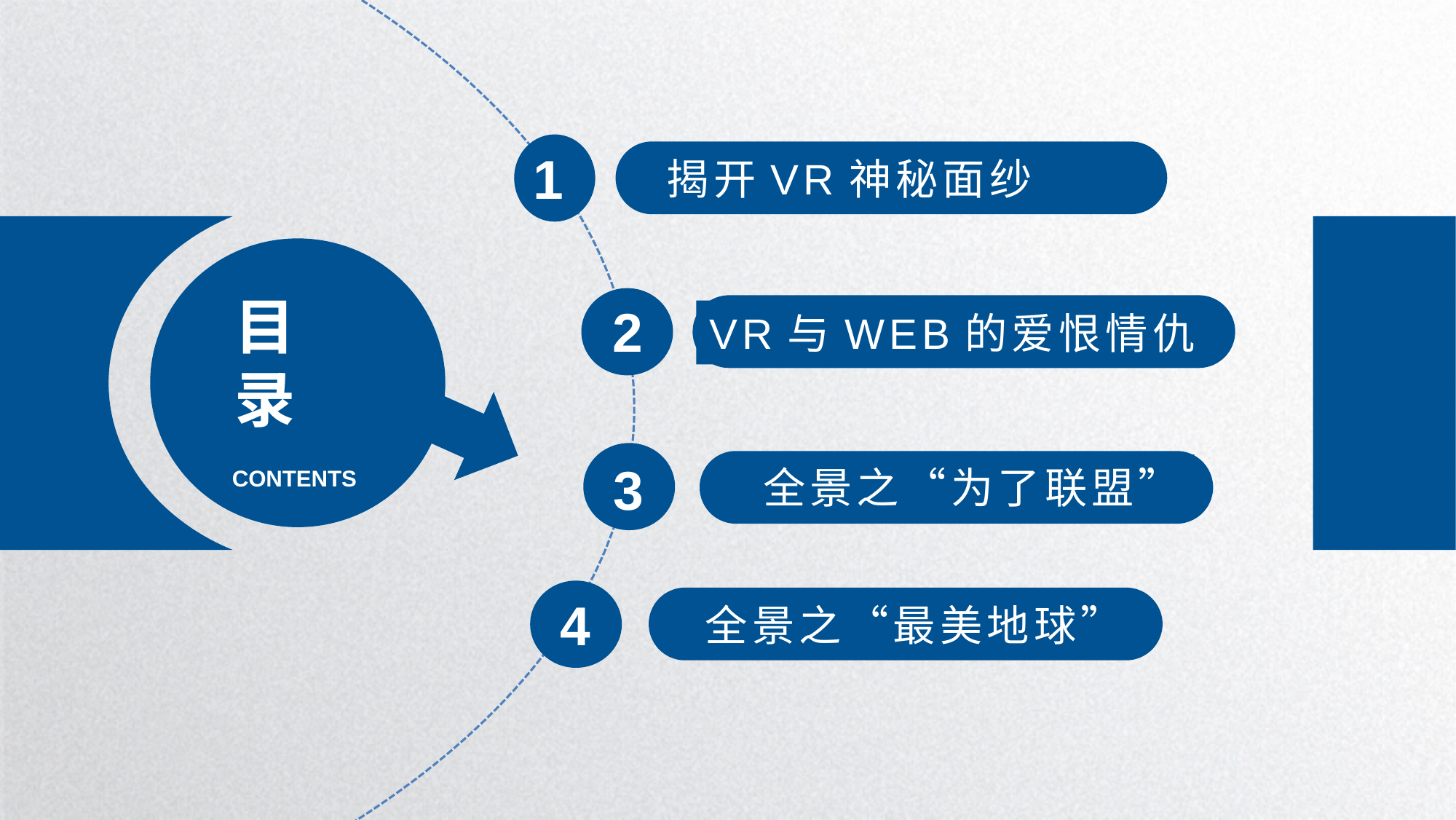

1

揭开VR神秘面纱

目
录

2

VR与WEB的爱恨情仇

3

全景之“为了联盟”
CONTENTS

4

全景之“最美地球”